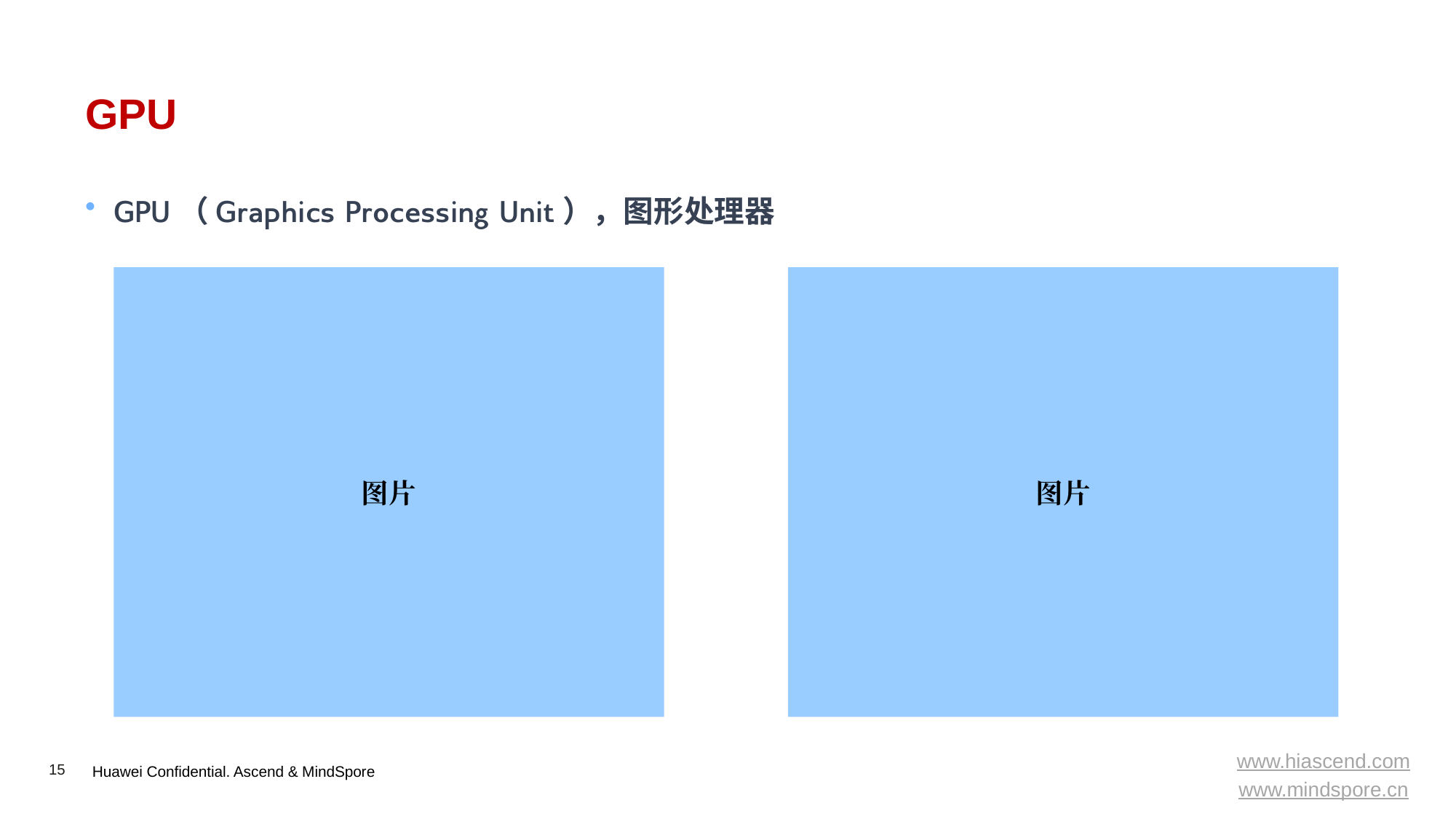

# GPU
GPU（Graphics Processing Unit），图形处理器
图片
图片